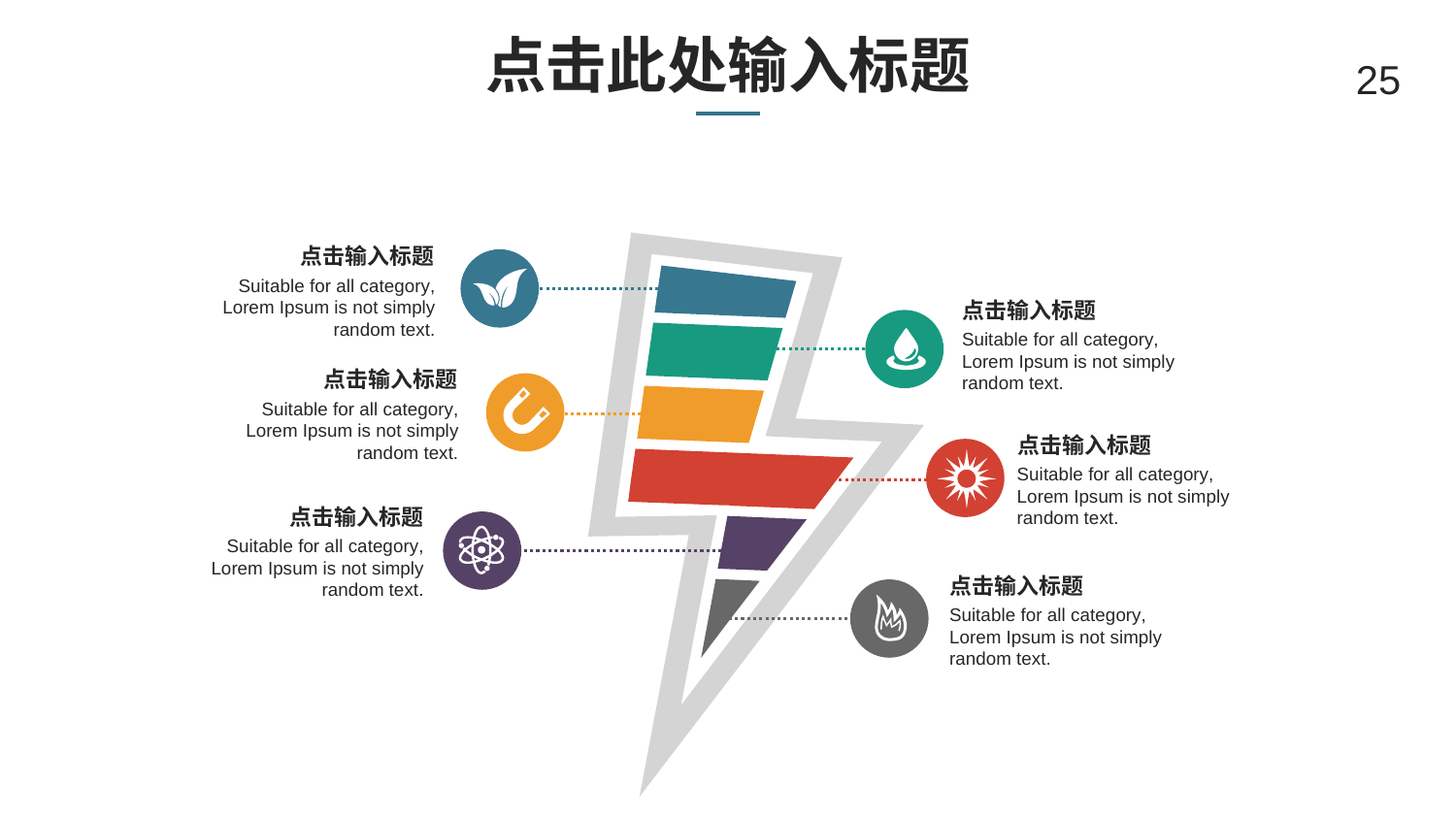

# 点击此处输入标题
25

点击输入标题

Suitable for all category, Lorem Ipsum is not simply random text.

点击输入标题

Suitable for all category, Lorem Ipsum is not simply random text.

点击输入标题

Suitable for all category, Lorem Ipsum is not simply random text.
点击输入标题

Suitable for all category, Lorem Ipsum is not simply random text.
点击输入标题

Suitable for all category, Lorem Ipsum is not simply random text.
点击输入标题

Suitable for all category, Lorem Ipsum is not simply random text.